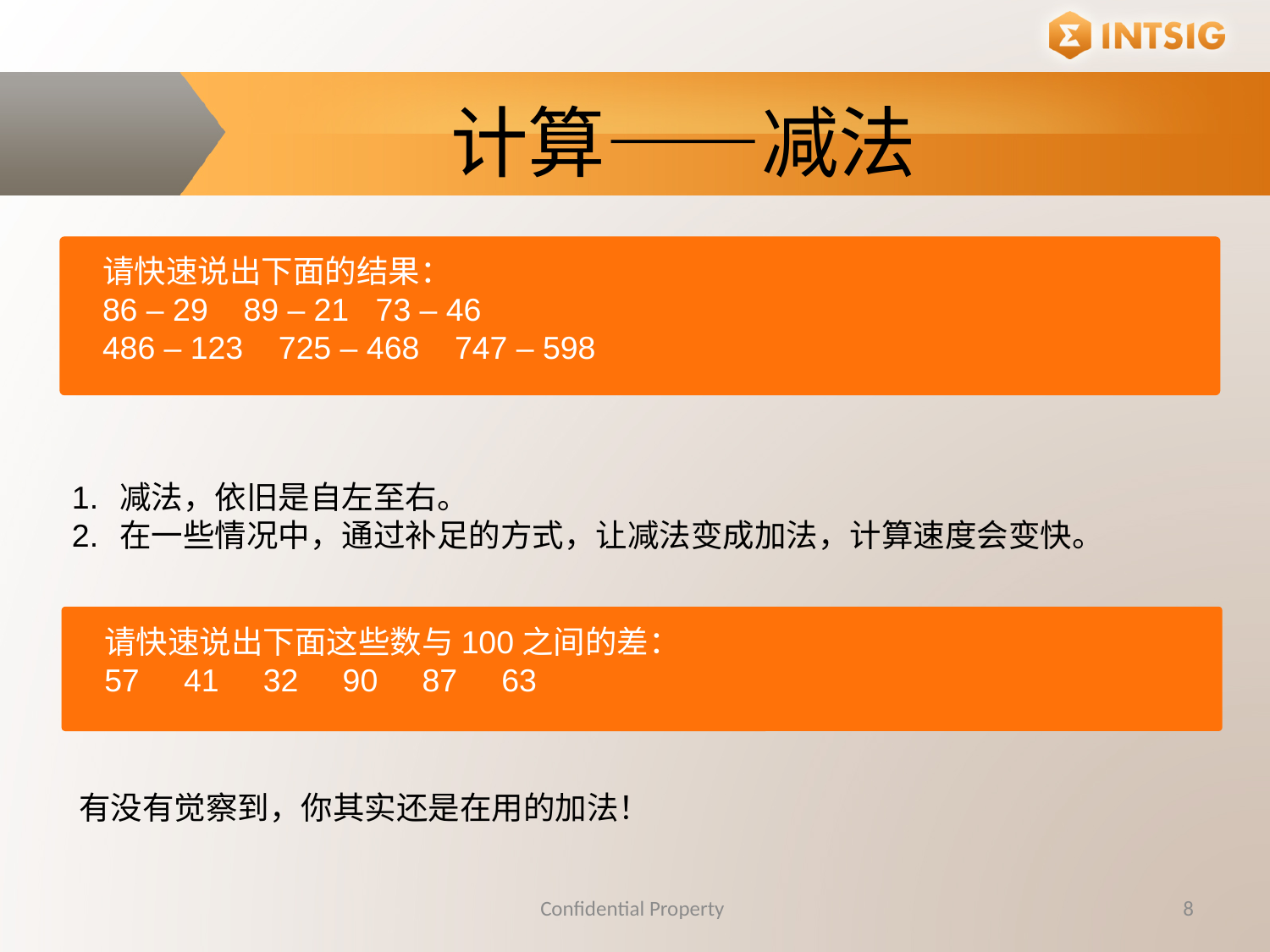

计算——减法

请快速说出下面的结果：
86 – 29    89 – 21   73 – 46
486 – 123    725 – 468    747 – 598
减法，依旧是自左至右。
在一些情况中，通过补足的方式，让减法变成加法，计算速度会变快。

请快速说出下面这些数与100之间的差：
57     41     32     90     87     63
有没有觉察到，你其实还是在用的加法！
Confidential Property
8